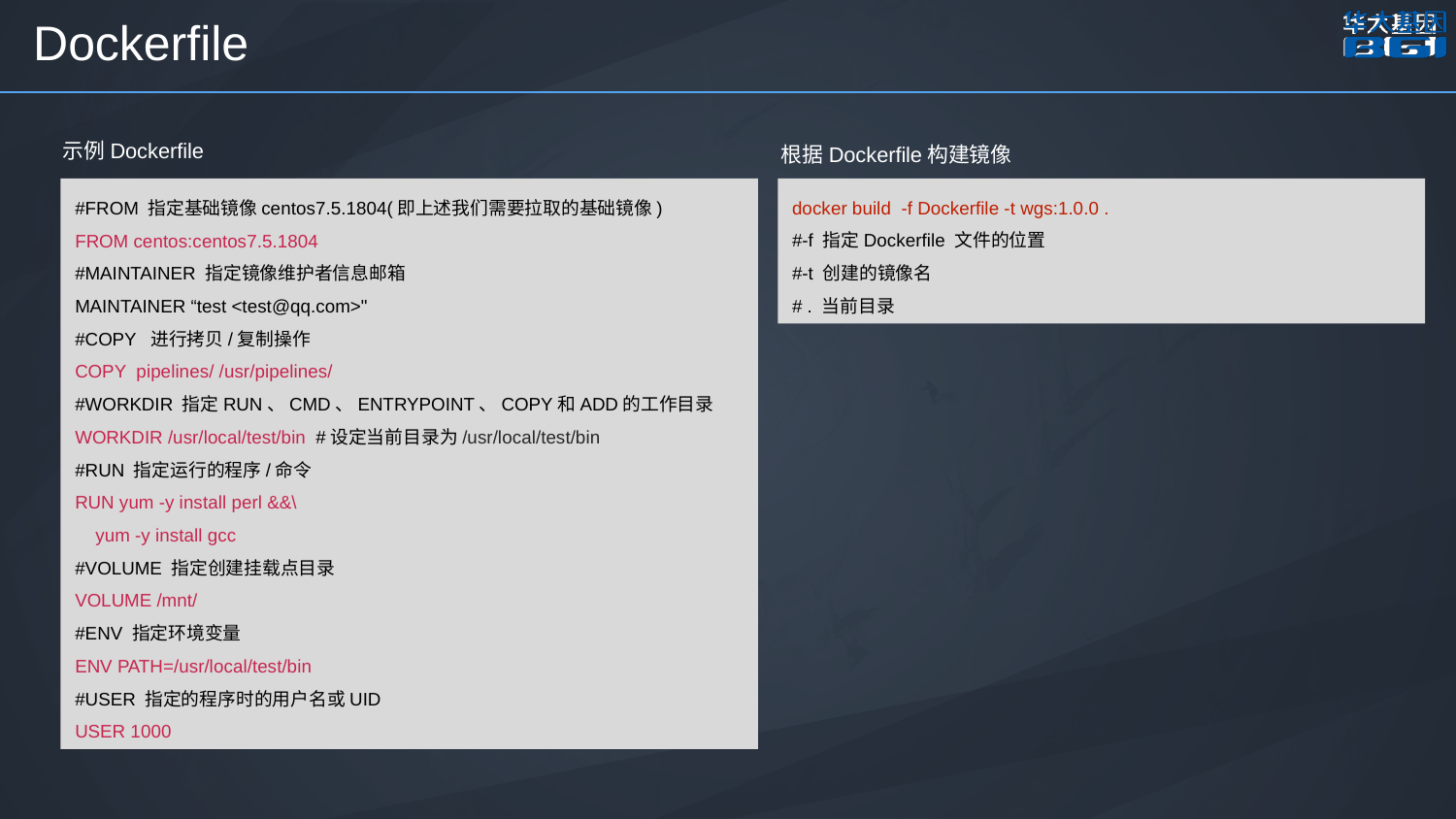

Dockerfile
示例Dockerfile
根据Dockerfile构建镜像
#FROM 指定基础镜像centos7.5.1804(即上述我们需要拉取的基础镜像)
FROM centos:centos7.5.1804
#MAINTAINER 指定镜像维护者信息邮箱
MAINTAINER “test <test@qq.com>"
#COPY  进行拷贝/复制操作
COPY  pipelines/ /usr/pipelines/
#WORKDIR 指定RUN、CMD、ENTRYPOINT、COPY和ADD的工作目录
WORKDIR /usr/local/test/bin  #设定当前目录为/usr/local/test/bin
#RUN 指定运行的程序/命令
RUN yum -y install perl &&\
    yum -y install gcc
#VOLUME 指定创建挂载点目录
VOLUME /mnt/
#ENV 指定环境变量
ENV PATH=/usr/local/test/bin
#USER 指定的程序时的用户名或UID
USER 1000
docker build  -f Dockerfile -t wgs:1.0.0 .
#-f 指定Dockerfile 文件的位置
#-t 创建的镜像名
# . 当前目录